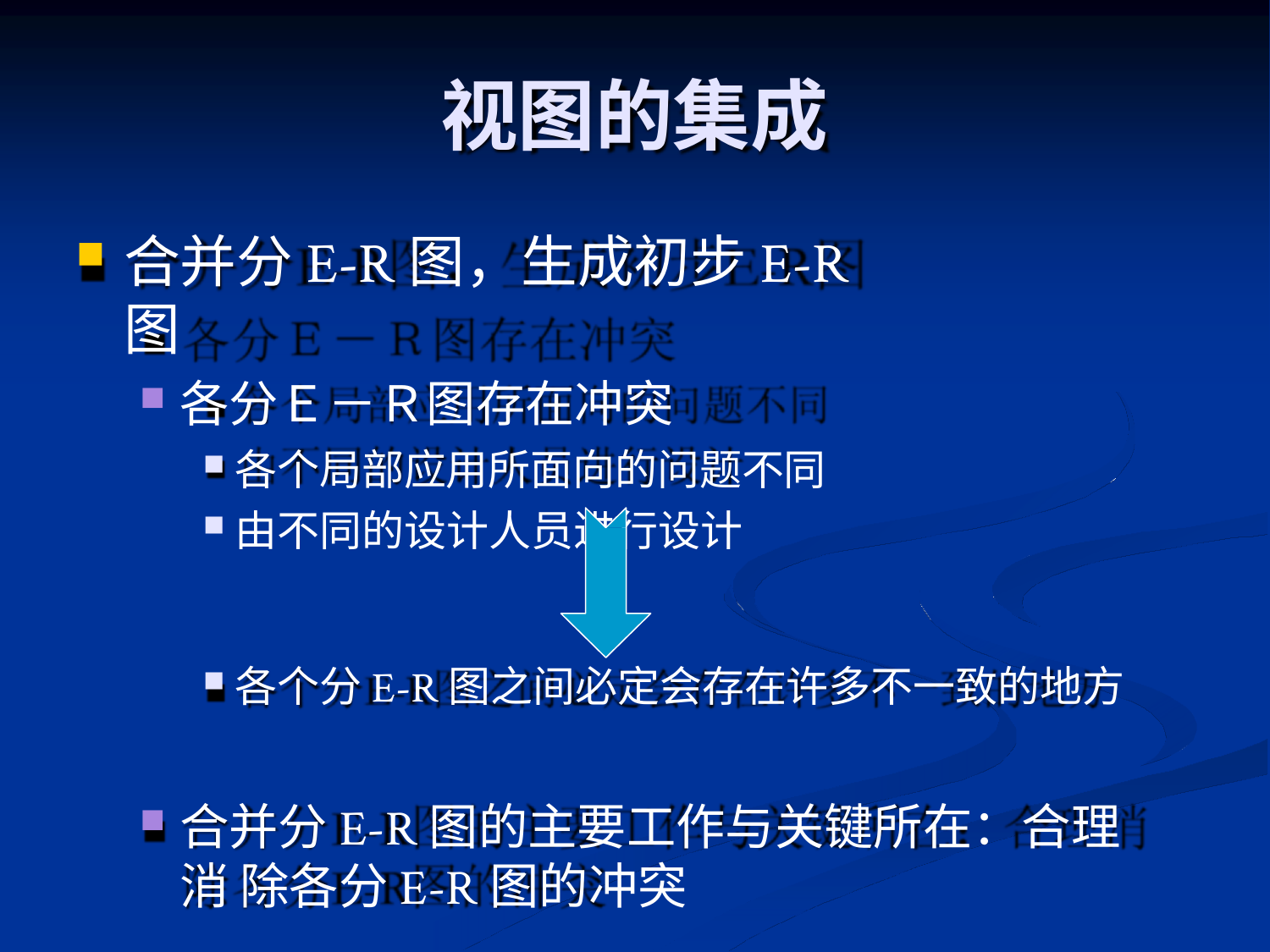

# 视图的集成

合并分E-R图，生成初步E-R图
各分Ｅ－Ｒ图存在冲突
各个局部应用所面向的问题不同
由不同的设计人员进行设计

各个分E-R图之间必定会存在许多不一致的地方

合并分E-R图的主要工作与关键所在：合理消 除各分E-R图的冲突